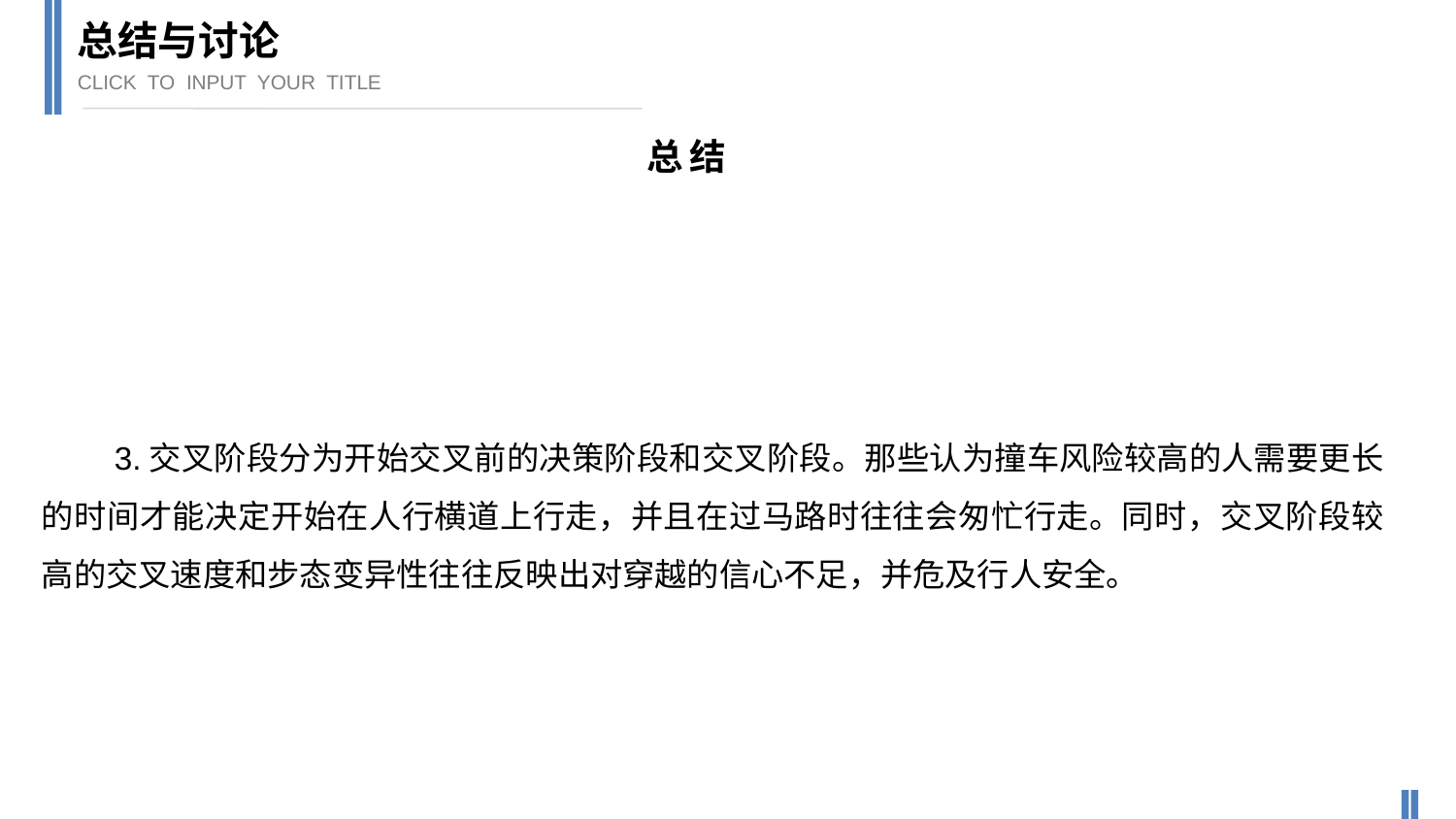

总结与讨论
CLICK  TO  INPUT  YOUR  TITLE
总结
3.交叉阶段分为开始交叉前的决策阶段和交叉阶段。那些认为撞车风险较高的人需要更长的时间才能决定开始在人行横道上行走，并且在过马路时往往会匆忙行走。同时，交叉阶段较高的交叉速度和步态变异性往往反映出对穿越的信心不足，并危及行人安全。